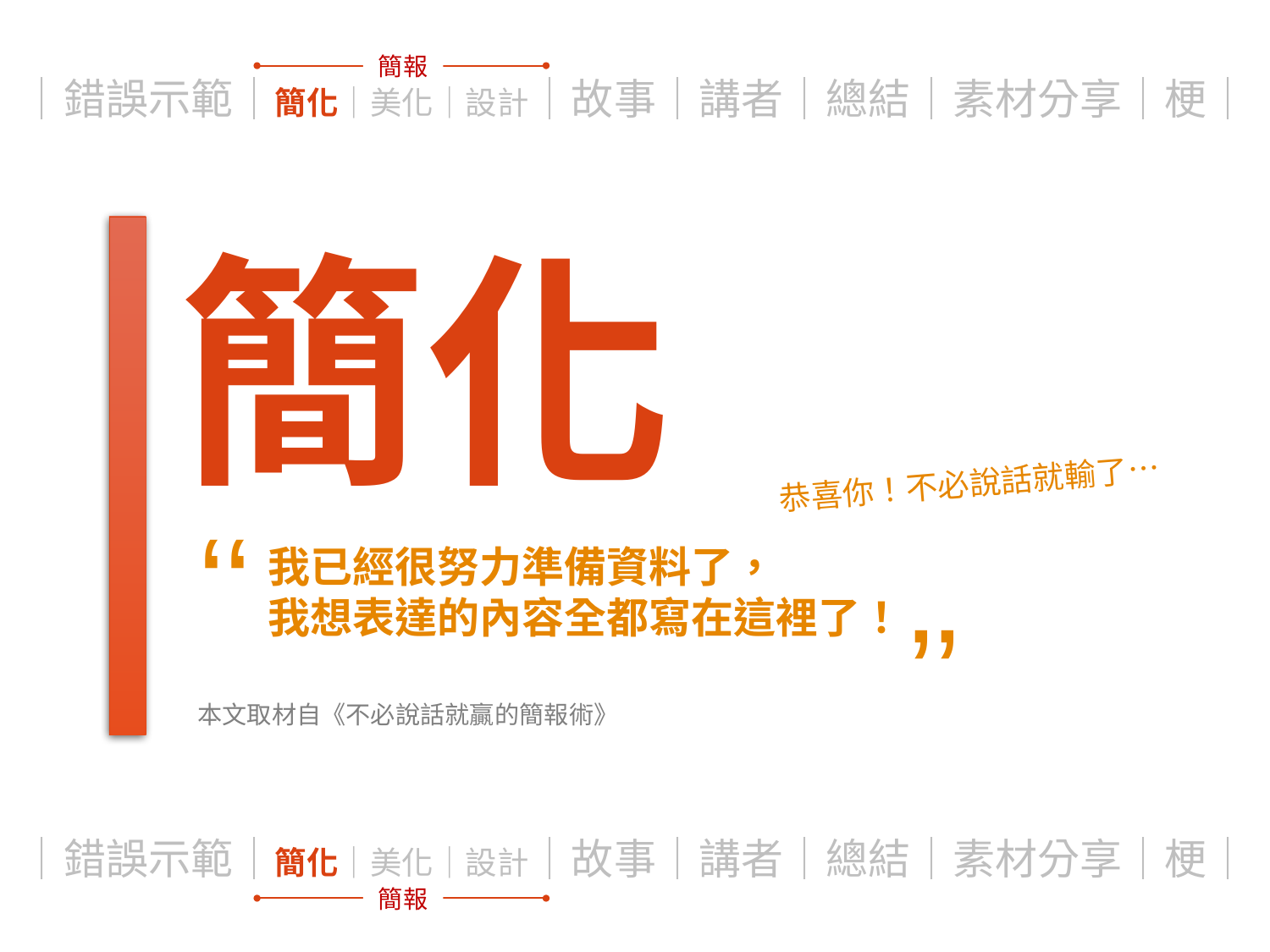

｜錯誤示範｜簡化｜美化｜設計｜故事｜講者｜總結｜素材分享｜梗｜
簡報
簡化

恭喜你！不必說話就輸了…
‘‘
我已經很努力準備資料了，
我想表達的內容全都寫在這裡了！
’’
本文取材自《不必說話就贏的簡報術》
｜錯誤示範｜簡化｜美化｜設計｜故事｜講者｜總結｜素材分享｜梗｜
簡報